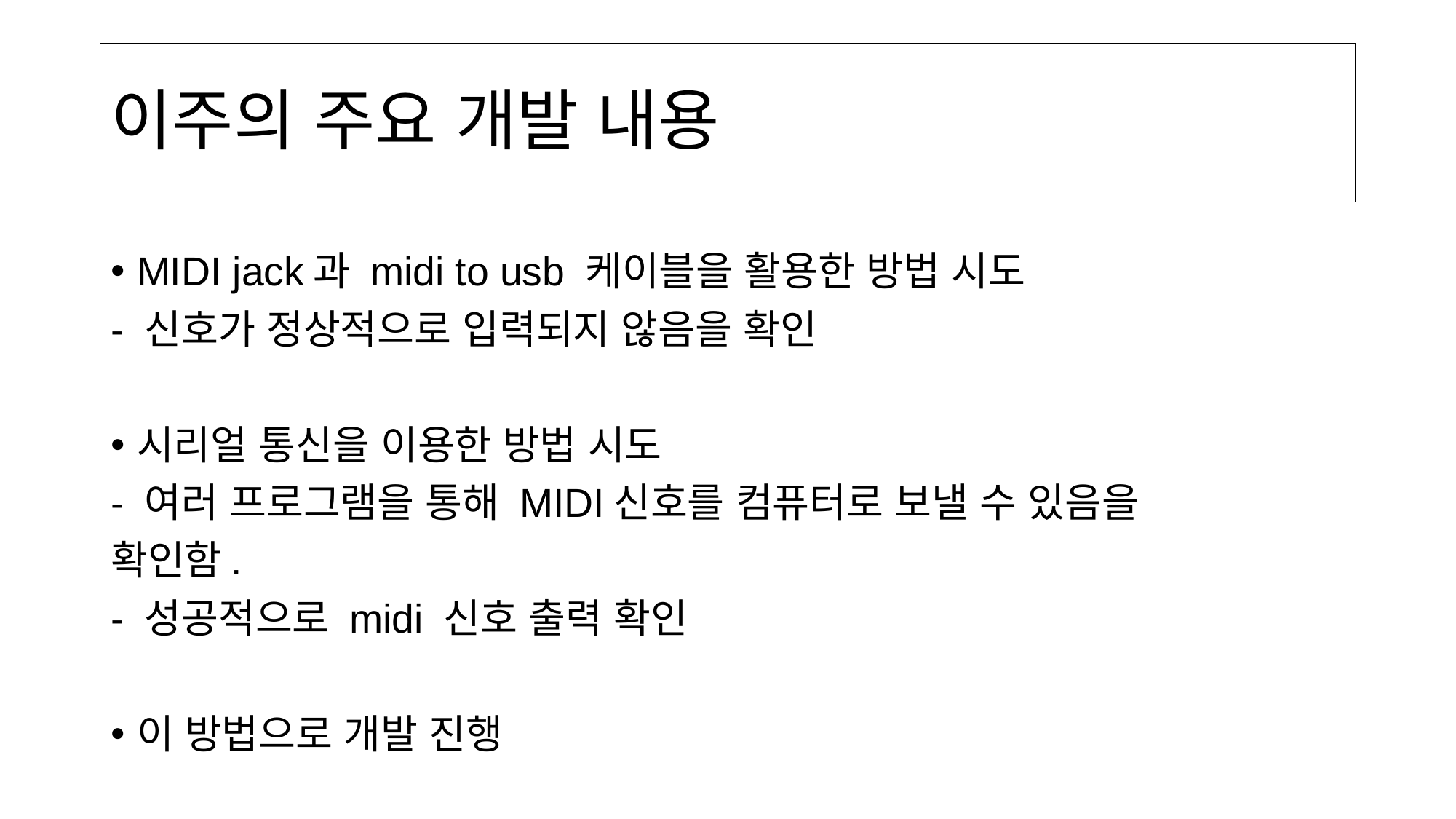

# 이주의 주요 개발 내용
MIDI jack과 midi to usb 케이블을 활용한 방법 시도
- 신호가 정상적으로 입력되지 않음을 확인

시리얼 통신을 이용한 방법 시도
- 여러 프로그램을 통해 MIDI신호를 컴퓨터로 보낼 수 있음을
확인함.
- 성공적으로 midi 신호 출력 확인

이 방법으로 개발 진행